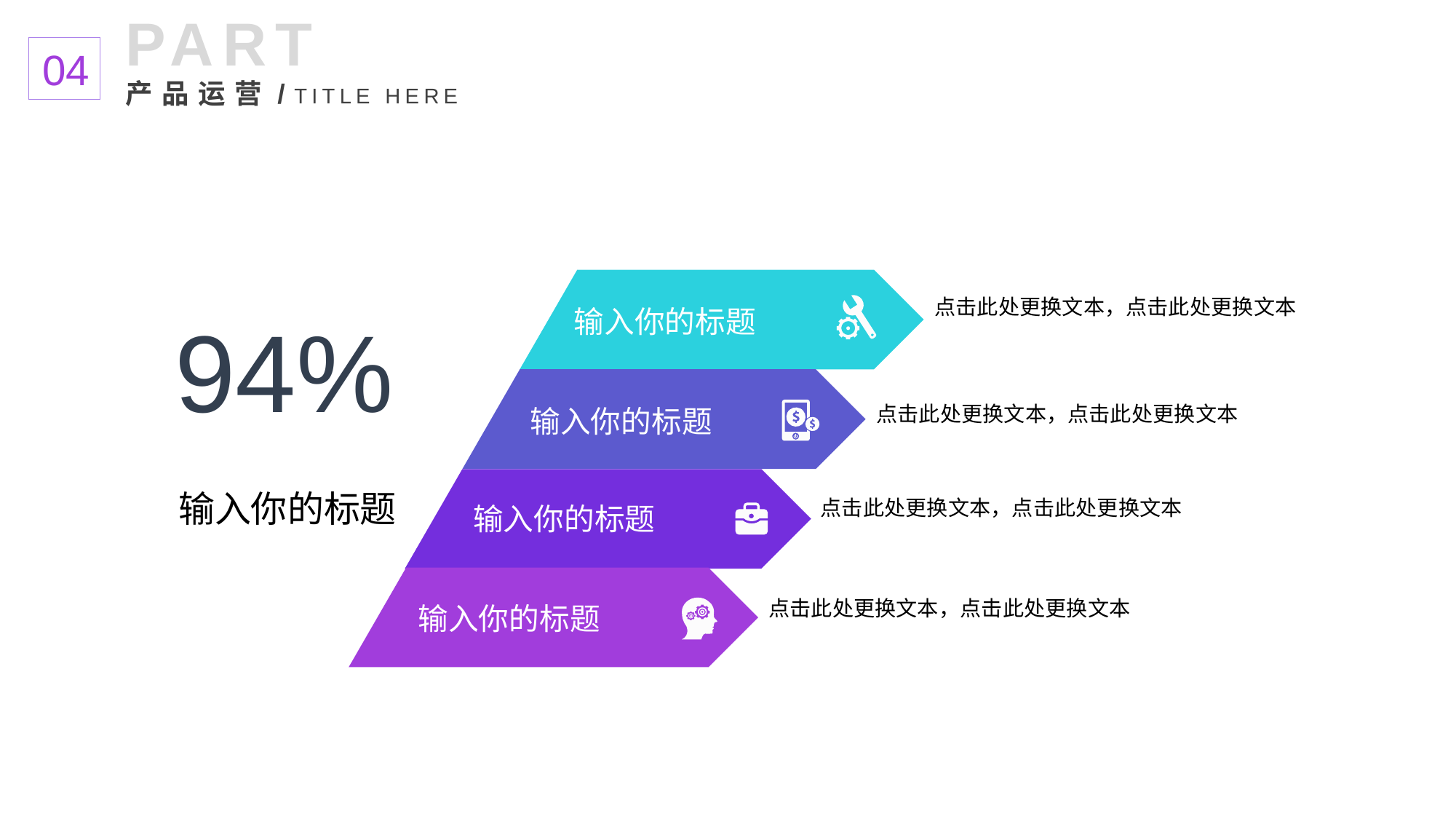

PART
产品运营/TITLE HERE
04

点击此处更换文本，点击此处更换文本

输入你的标题
  94%

点击此处更换文本，点击此处更换文本
输入你的标题

输入你的标题
点击此处更换文本，点击此处更换文本
输入你的标题

点击此处更换文本，点击此处更换文本
输入你的标题